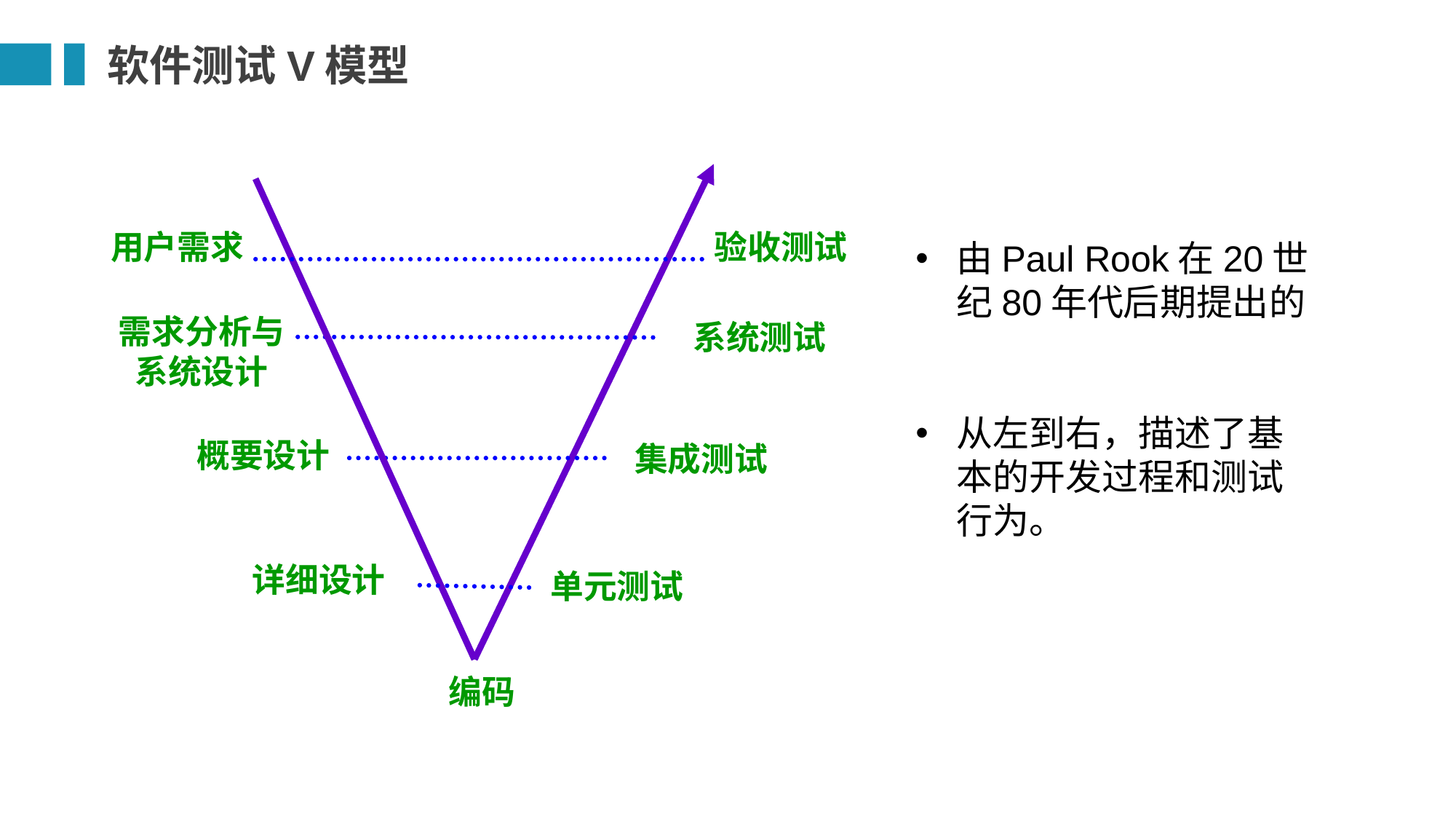

软件测试V模型

验收测试

需求分析与系统设计
系统测试

概要设计
集成测试

详细设计
单元测试

编码
用户需求
由Paul Rook在20世纪80年代后期提出的

从左到右，描述了基本的开发过程和测试行为。
72